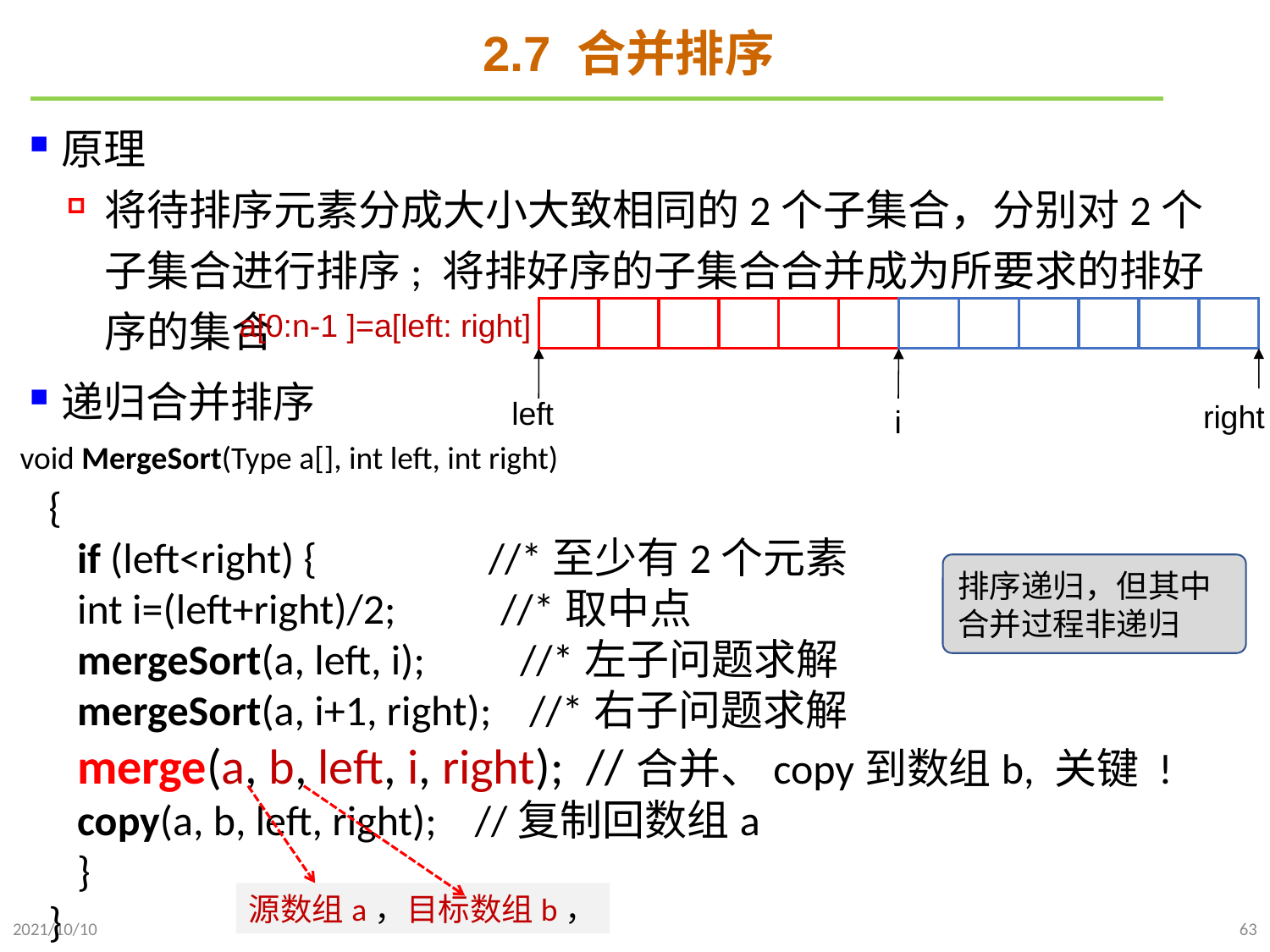

# 2.7 合并排序
原理
将待排序元素分成大小大致相同的2个子集合，分别对2个子集合进行排序; 将排好序的子集合合并成为所要求的排好序的集合
递归合并排序

a[0:n-1 ]=a[left: right]

left
right
i
void MergeSort(Type a[], int left, int right)
   {
      if (left<right) {                  //*至少有2个元素
      int i=(left+right)/2;           //*取中点
      mergeSort(a, left, i);          //*左子问题求解
      mergeSort(a, i+1, right);    //*右子问题求解
      merge(a, b, left, i, right);  //合并、copy到数组b, 关键 !
      copy(a, b, left, right);    //复制回数组a
      }
   }

排序递归，但其中合并过程非递归

源数组a，目标数组b，
2021/10/10
63